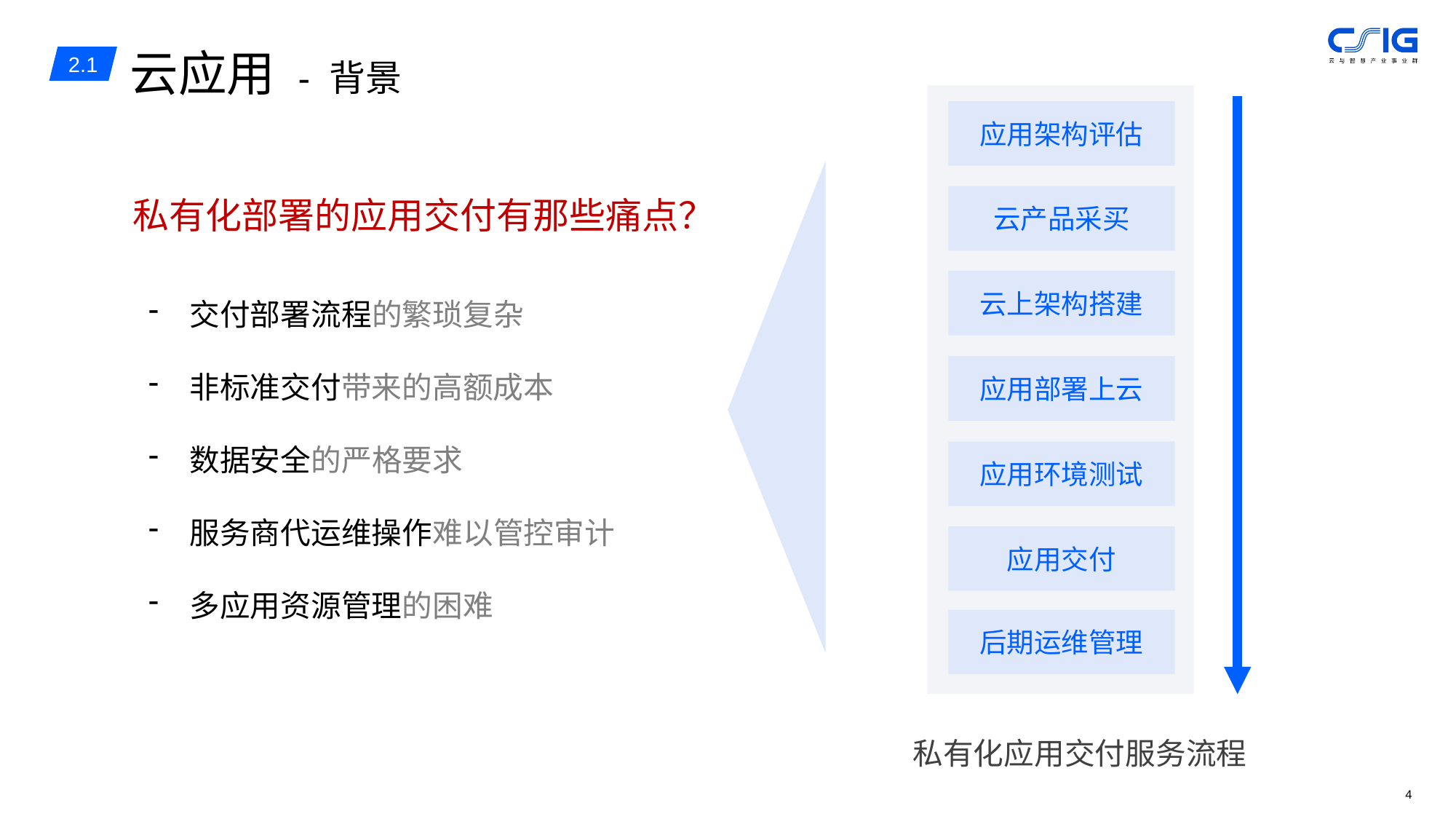

云应用 - 背景
2.1

应用架构评估
私有化部署的应用交付有那些痛点？
云产品采买
交付部署流程的繁琐复杂
非标准交付带来的高额成本
数据安全的严格要求
服务商代运维操作难以管控审计
多应用资源管理的困难

云上架构搭建
应用部署上云

应用环境测试
应用交付
后期运维管理
私有化应用交付服务流程
4